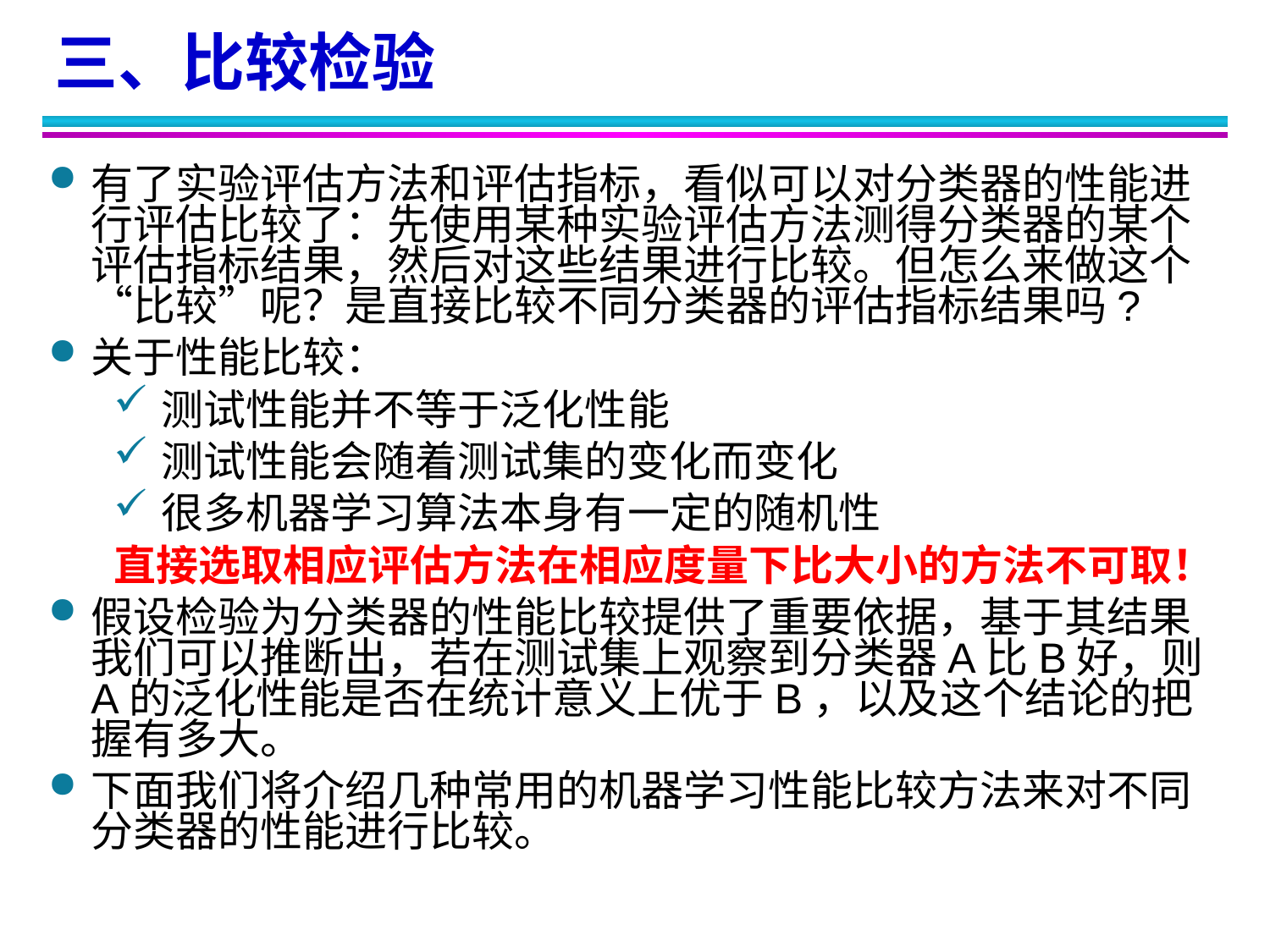

三、比较检验
有了实验评估方法和评估指标，看似可以对分类器的性能进行评估比较了：先使用某种实验评估方法测得分类器的某个评估指标结果，然后对这些结果进行比较。但怎么来做这个“比较”呢？是直接比较不同分类器的评估指标结果吗?
关于性能比较：
测试性能并不等于泛化性能
测试性能会随着测试集的变化而变化
很多机器学习算法本身有一定的随机性
直接选取相应评估方法在相应度量下比大小的方法不可取！
假设检验为分类器的性能比较提供了重要依据，基于其结果我们可以推断出，若在测试集上观察到分类器A比B好，则A的泛化性能是否在统计意义上优于B，以及这个结论的把握有多大。
下面我们将介绍几种常用的机器学习性能比较方法来对不同分类器的性能进行比较。